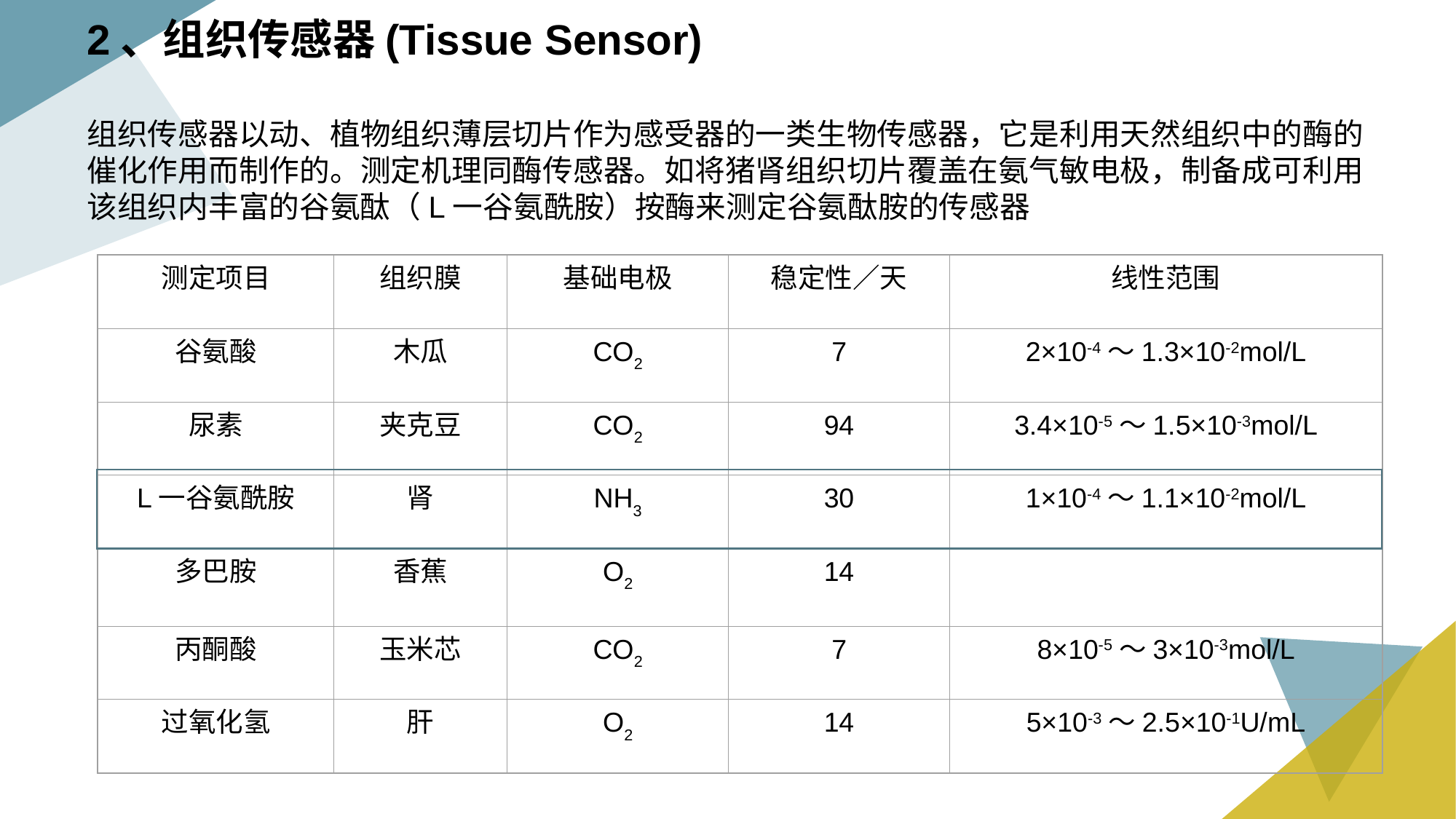

2、组织传感器(Tissue Sensor)

组织传感器以动、植物组织薄层切片作为感受器的一类生物传感器，它是利用天然组织中的酶的催化作用而制作的。测定机理同酶传感器。如将猪肾组织切片覆盖在氨气敏电极，制备成可利用该组织内丰富的谷氨酞（L一谷氨酰胺）按酶来测定谷氨酞胺的传感器

测定项目

组织膜

基础电极

稳定性／天

线性范围

谷氨酸

木瓜

CO2

7

2×10-4～1.3×10-2mol/L

尿素

夹克豆

CO2

94

3.4×10-5～1.5×10-3mol/L

L一谷氨酰胺

肾

NH3

30

1×10-4～1.1×10-2mol/L

多巴胺

香蕉

O2

14

丙酮酸

玉米芯

CO2

7

8×10-5～3×10-3mol/L

过氧化氢

肝

O2

14

5×10-3～2.5×10-1U/mL